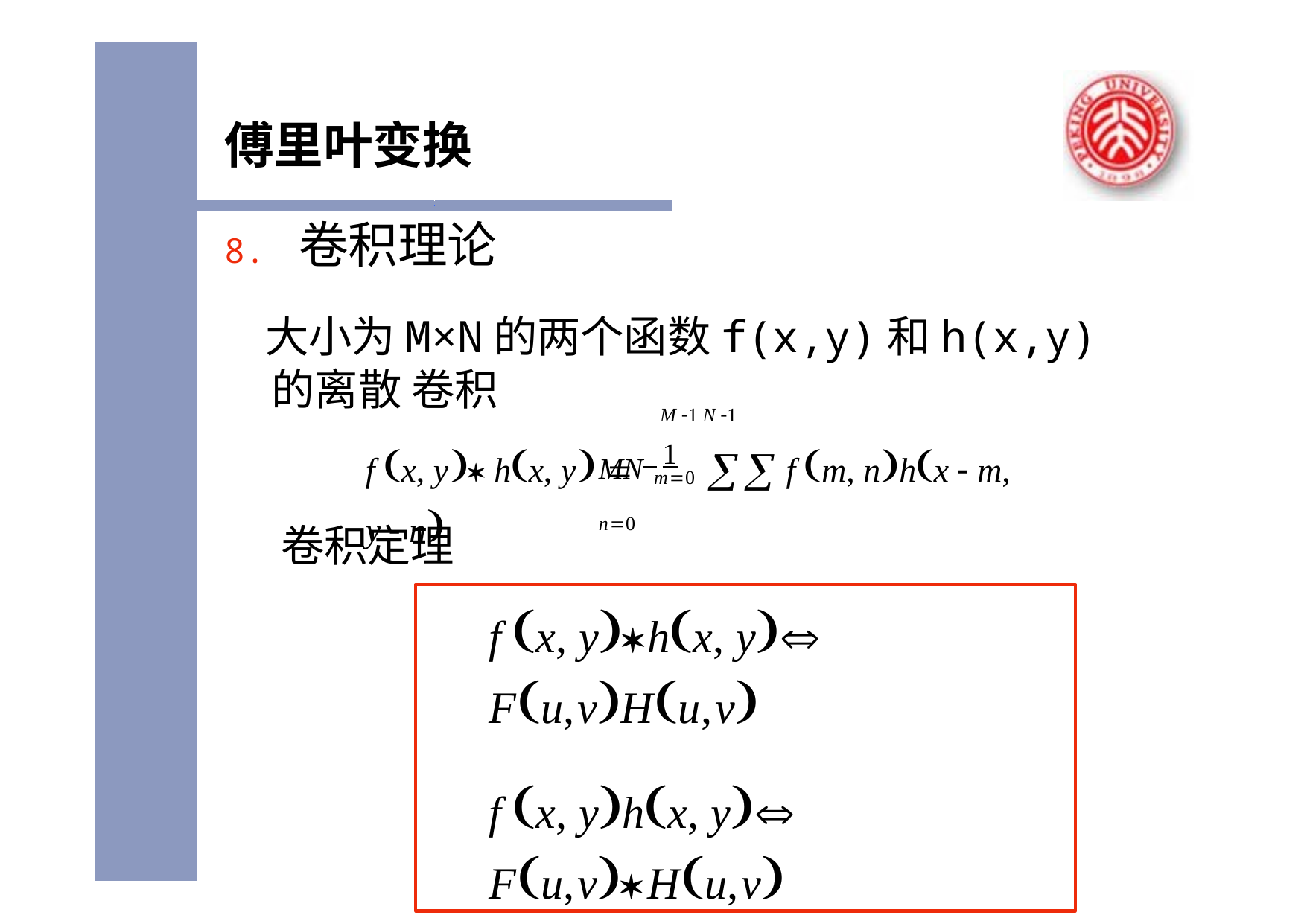

傅里叶变换
8. 卷积理论
大小为M×N的两个函数f(x,y)和h(x,y)的离散 卷积

M −1 N −1
f (x, y)∗ h(x, y) =   1	 ∑∑ f (m, n)h(x − m, y − n)
MN m=0 n=0
卷积定理
f (x, y)∗h(x, y)⇔ F(u,v)H(u,v)
f (x, y)h(x, y)⇔ F(u,v)∗H(u,v)